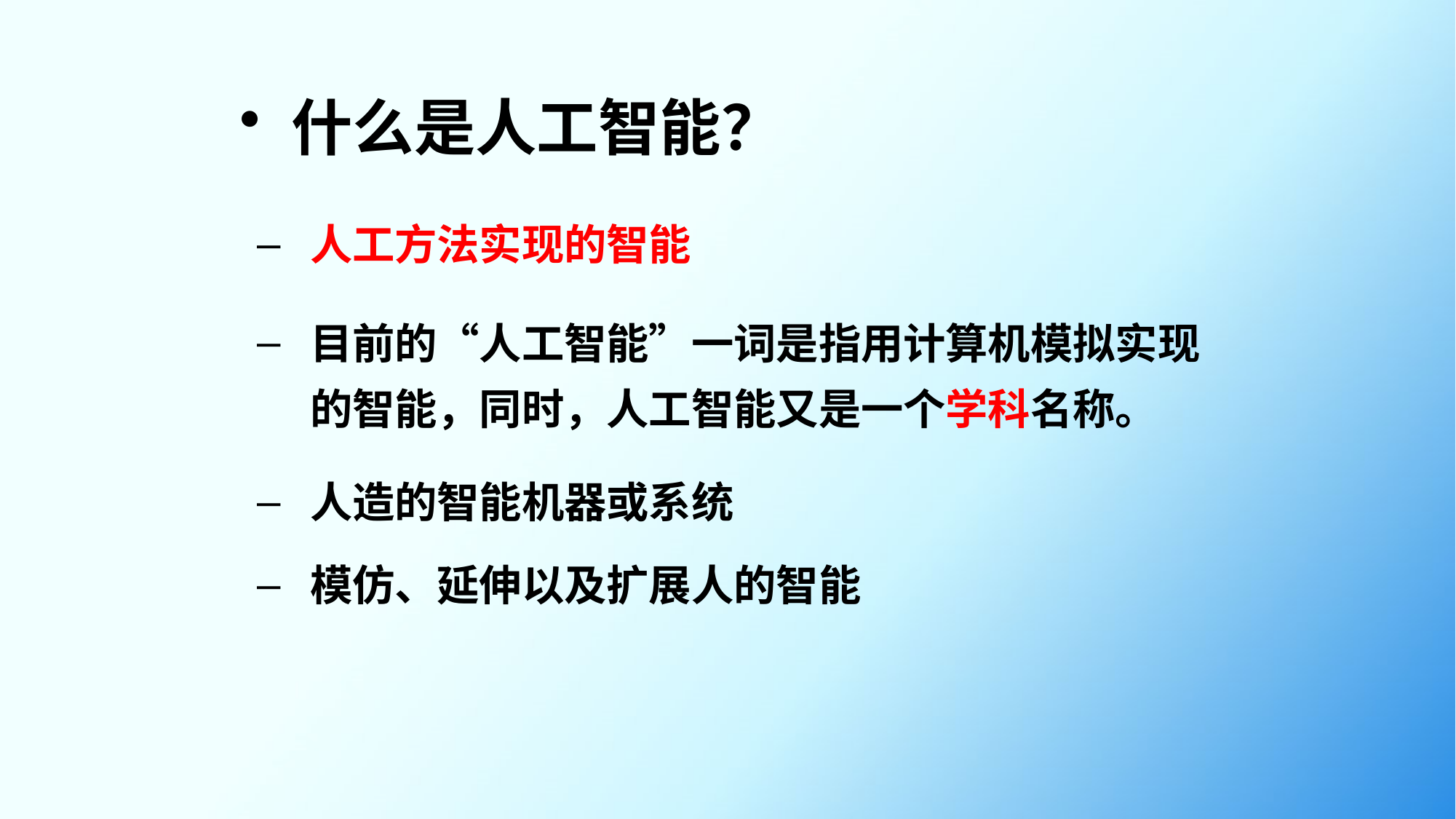

# 什么是人工智能？
人工方法实现的智能
目前的“人工智能”一词是指用计算机模拟实现的智能，同时，人工智能又是一个学科名称。
人造的智能机器或系统
模仿、延伸以及扩展人的智能